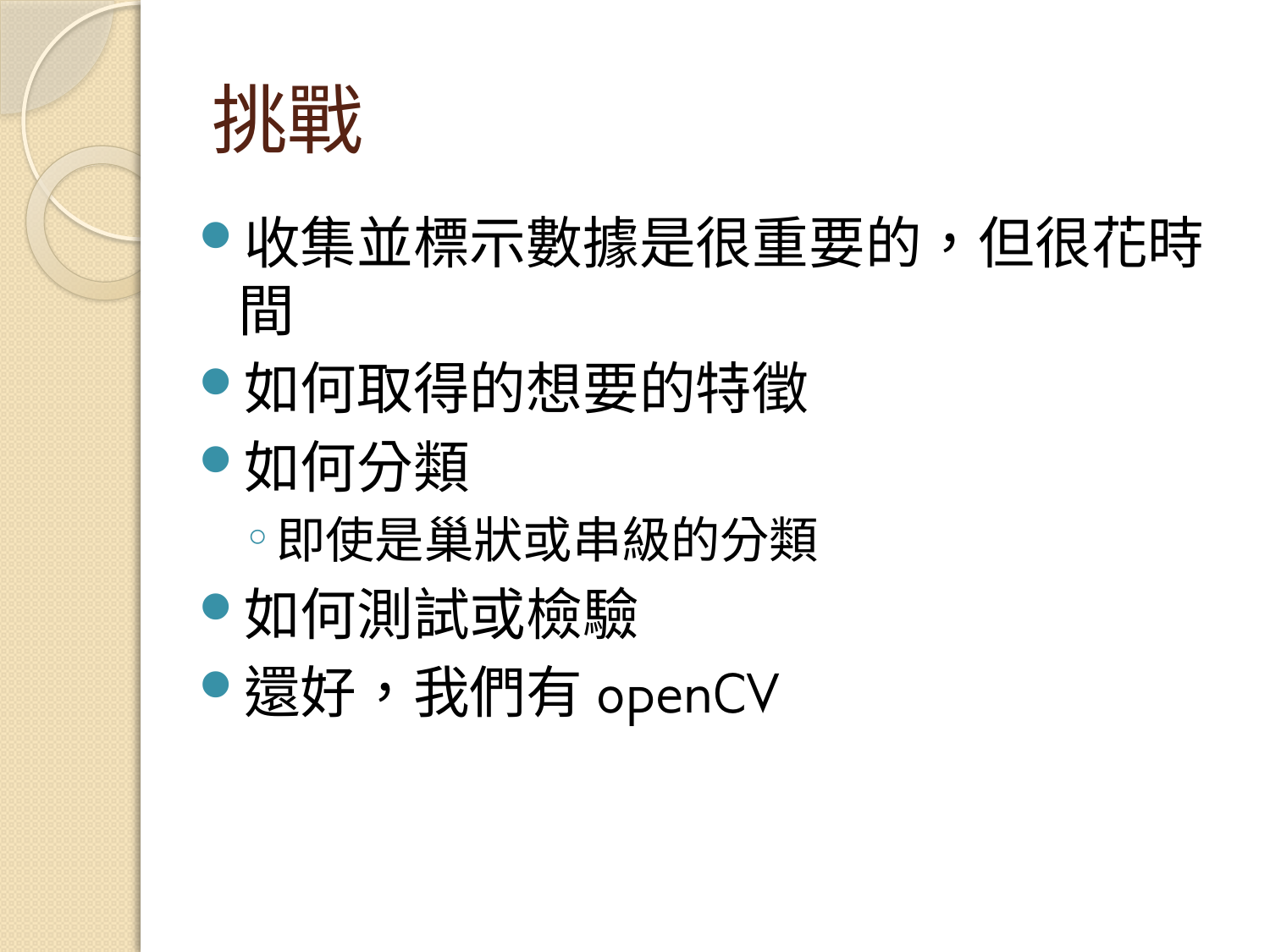

# 挑戰
收集並標示數據是很重要的，但很花時間
如何取得的想要的特徵
如何分類
即使是巢狀或串級的分類
如何測試或檢驗
還好，我們有openCV